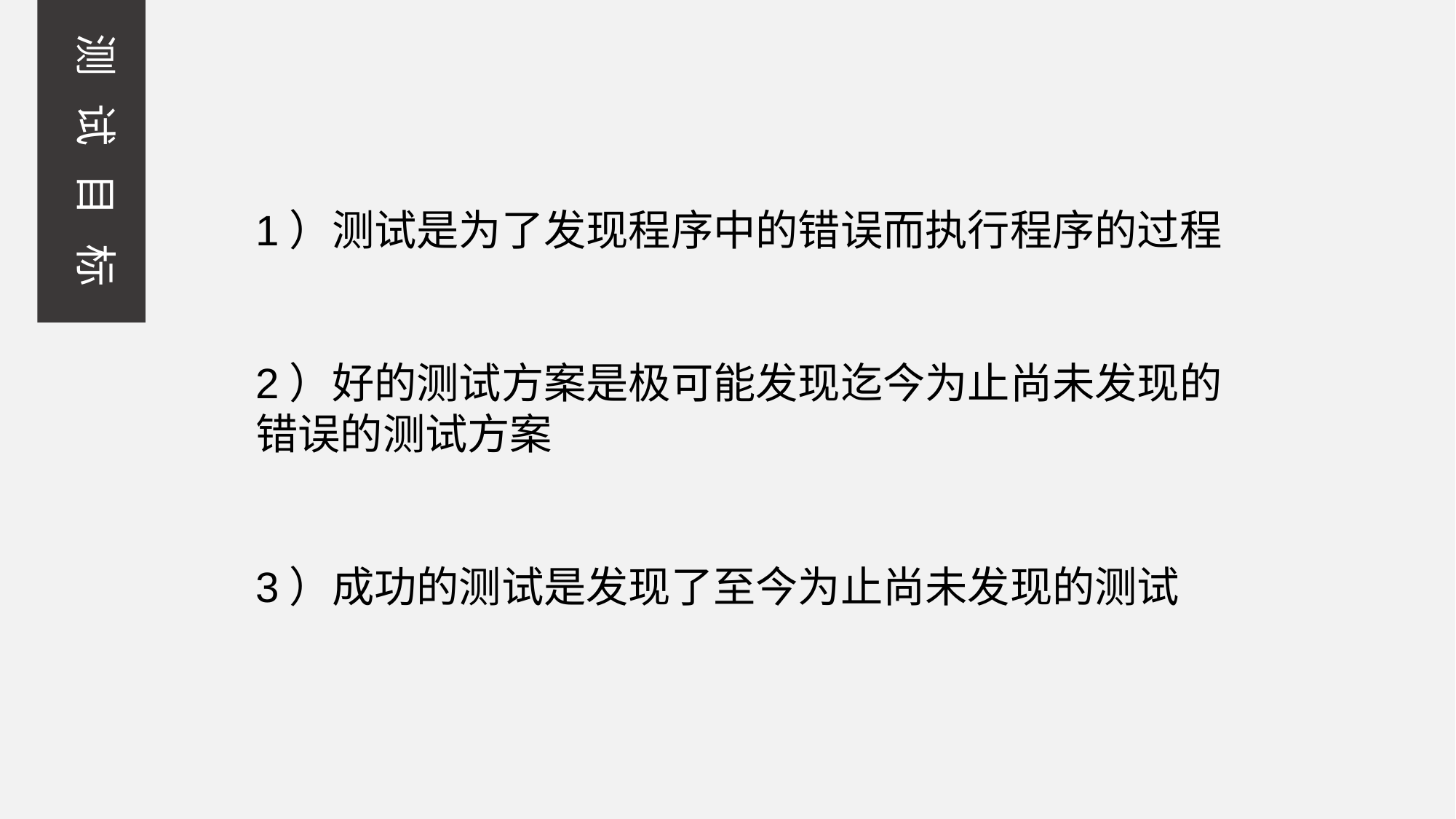

测 试 目 标
1）测试是为了发现程序中的错误而执行程序的过程

2）好的测试方案是极可能发现迄今为止尚未发现的错误的测试方案

3）成功的测试是发现了至今为止尚未发现的测试